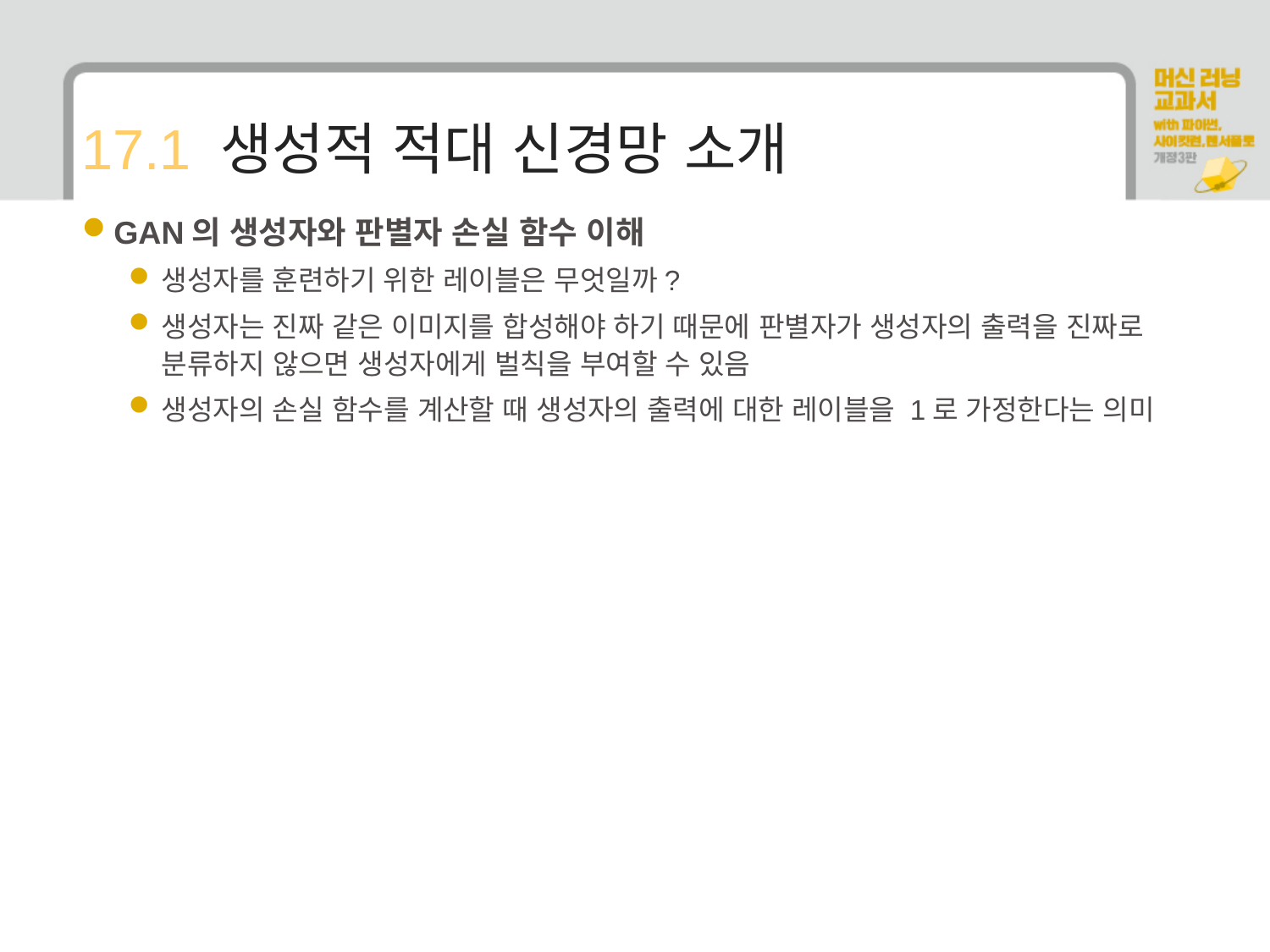

# 17.1 생성적 적대 신경망 소개
GAN의 생성자와 판별자 손실 함수 이해
생성자를 훈련하기 위한 레이블은 무엇일까?
생성자는 진짜 같은 이미지를 합성해야 하기 때문에 판별자가 생성자의 출력을 진짜로 분류하지 않으면 생성자에게 벌칙을 부여할 수 있음
생성자의 손실 함수를 계산할 때 생성자의 출력에 대한 레이블을 1로 가정한다는 의미